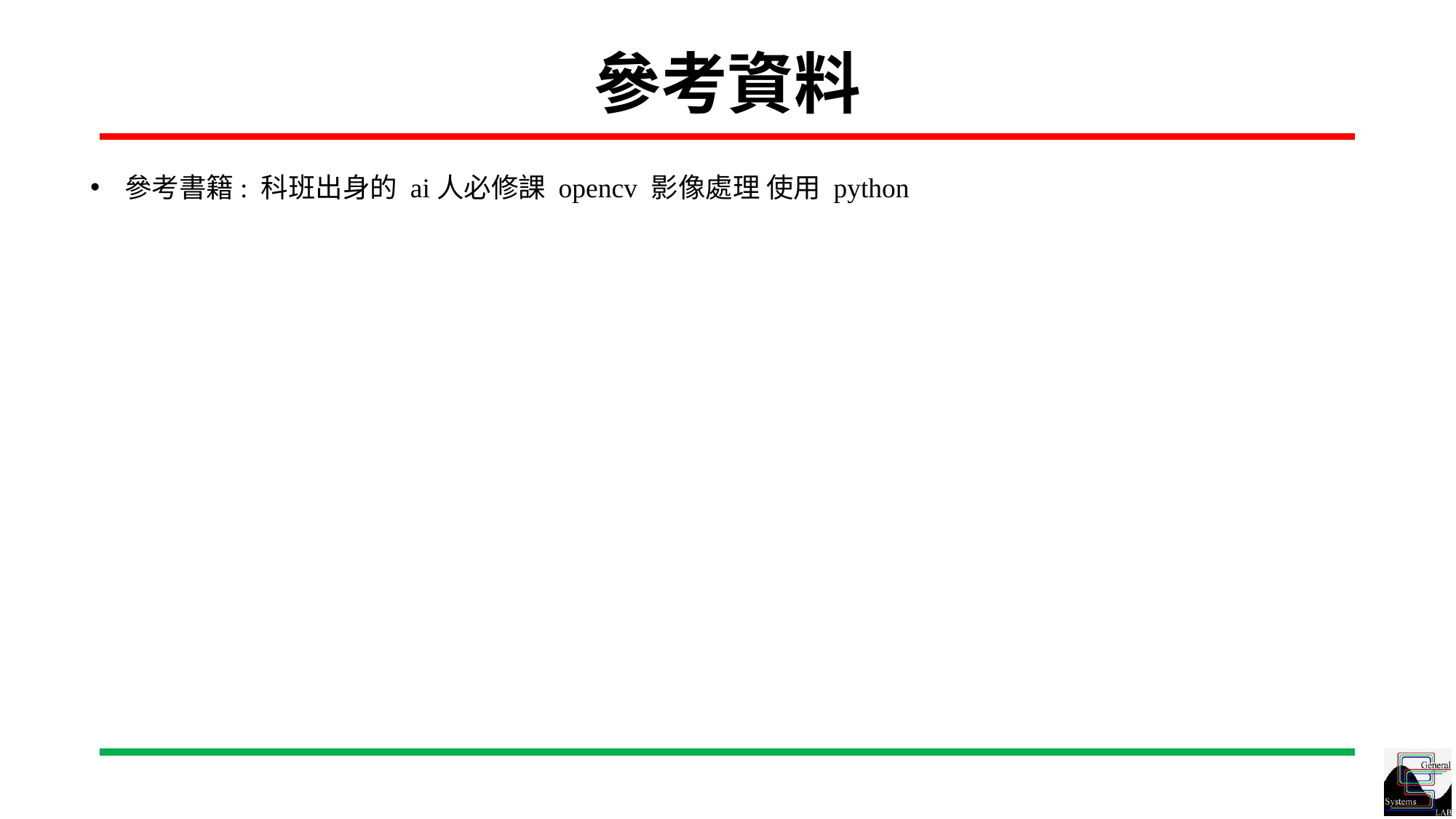

# 參考資料
參考書籍: 科班出身的 ai人必修課 opencv 影像處理 使用 python